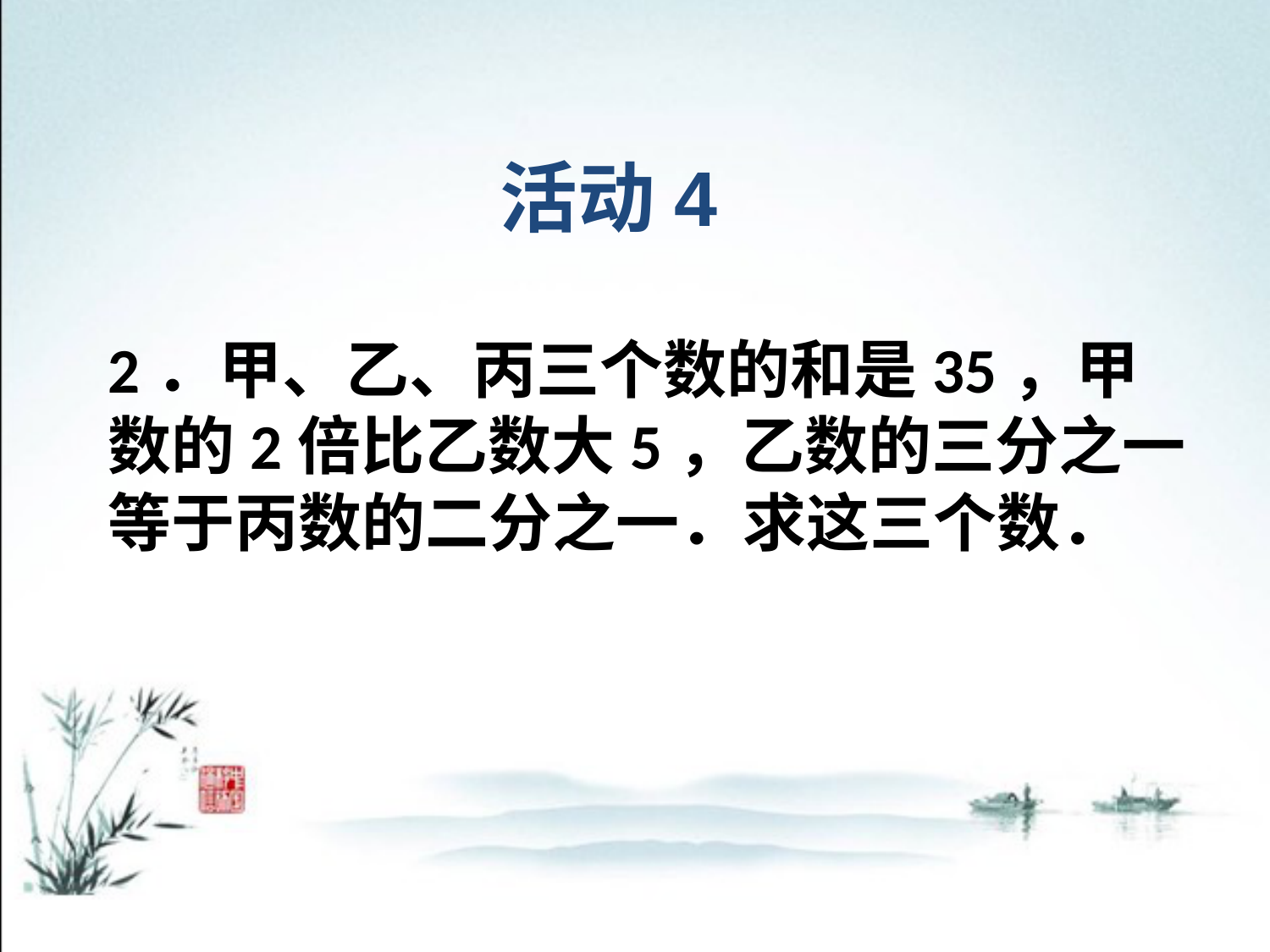

活动4
2．甲、乙、丙三个数的和是35，甲数的2倍比乙数大5，乙数的三分之一等于丙数的二分之一．求这三个数．